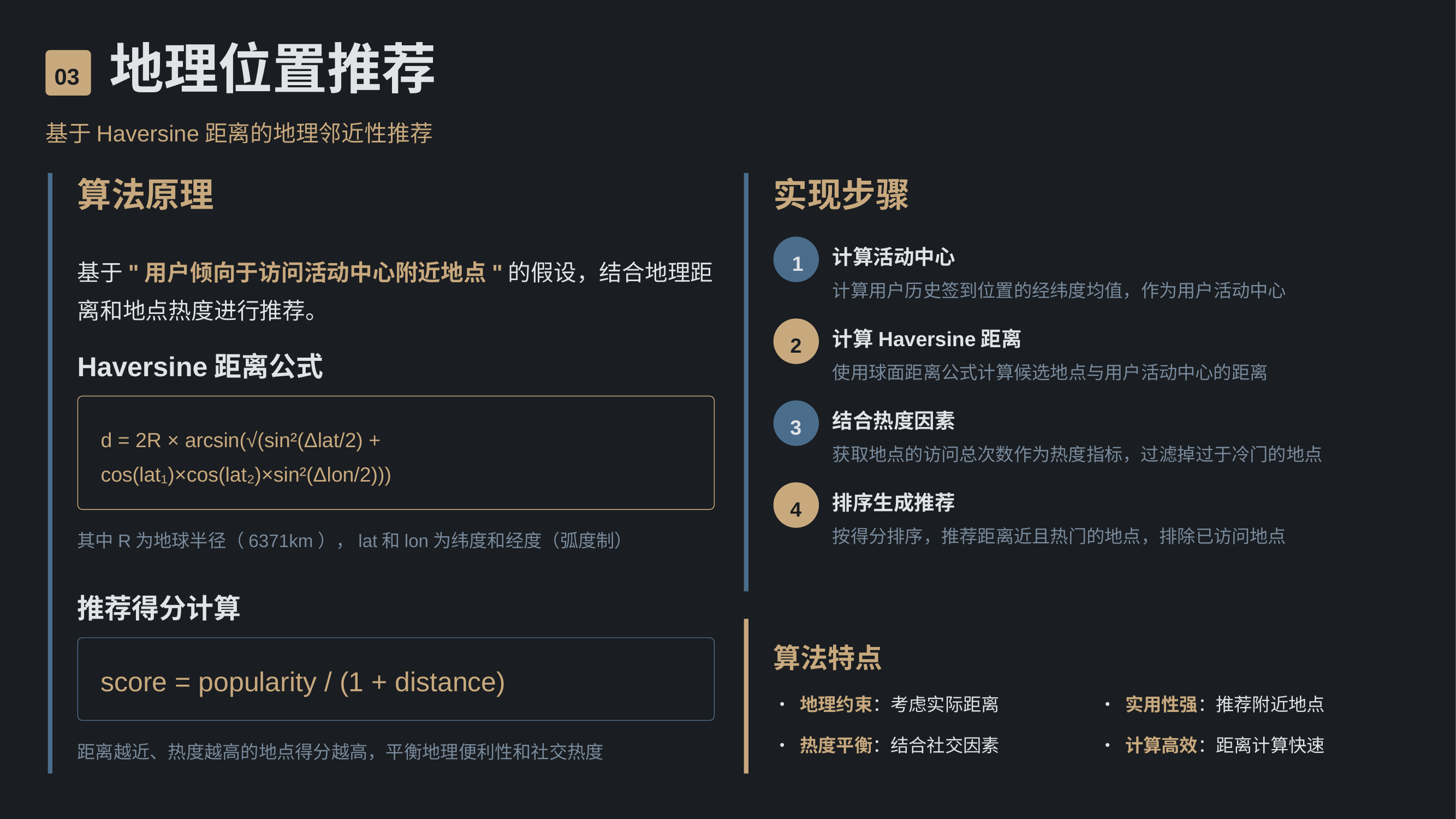

地理位置推荐

03
基于Haversine距离的地理邻近性推荐

算法原理

实现步骤

计算活动中心
1
基于"用户倾向于访问活动中心附近地点"的假设，结合地理距离和地点热度进行推荐。
计算用户历史签到位置的经纬度均值，作为用户活动中心

计算Haversine距离
2
Haversine距离公式
使用球面距离公式计算候选地点与用户活动中心的距离

结合热度因素
3
d = 2R × arcsin(√(sin²(Δlat/2) + cos(lat₁)×cos(lat₂)×sin²(Δlon/2)))
获取地点的访问总次数作为热度指标，过滤掉过于冷门的地点

排序生成推荐
4
按得分排序，推荐距离近且热门的地点，排除已访问地点
其中R为地球半径（6371km），lat和lon为纬度和经度（弧度制）
推荐得分计算

算法特点

score = popularity / (1 + distance)
• 地理约束：考虑实际距离
• 实用性强：推荐附近地点
• 热度平衡：结合社交因素
• 计算高效：距离计算快速
距离越近、热度越高的地点得分越高，平衡地理便利性和社交热度